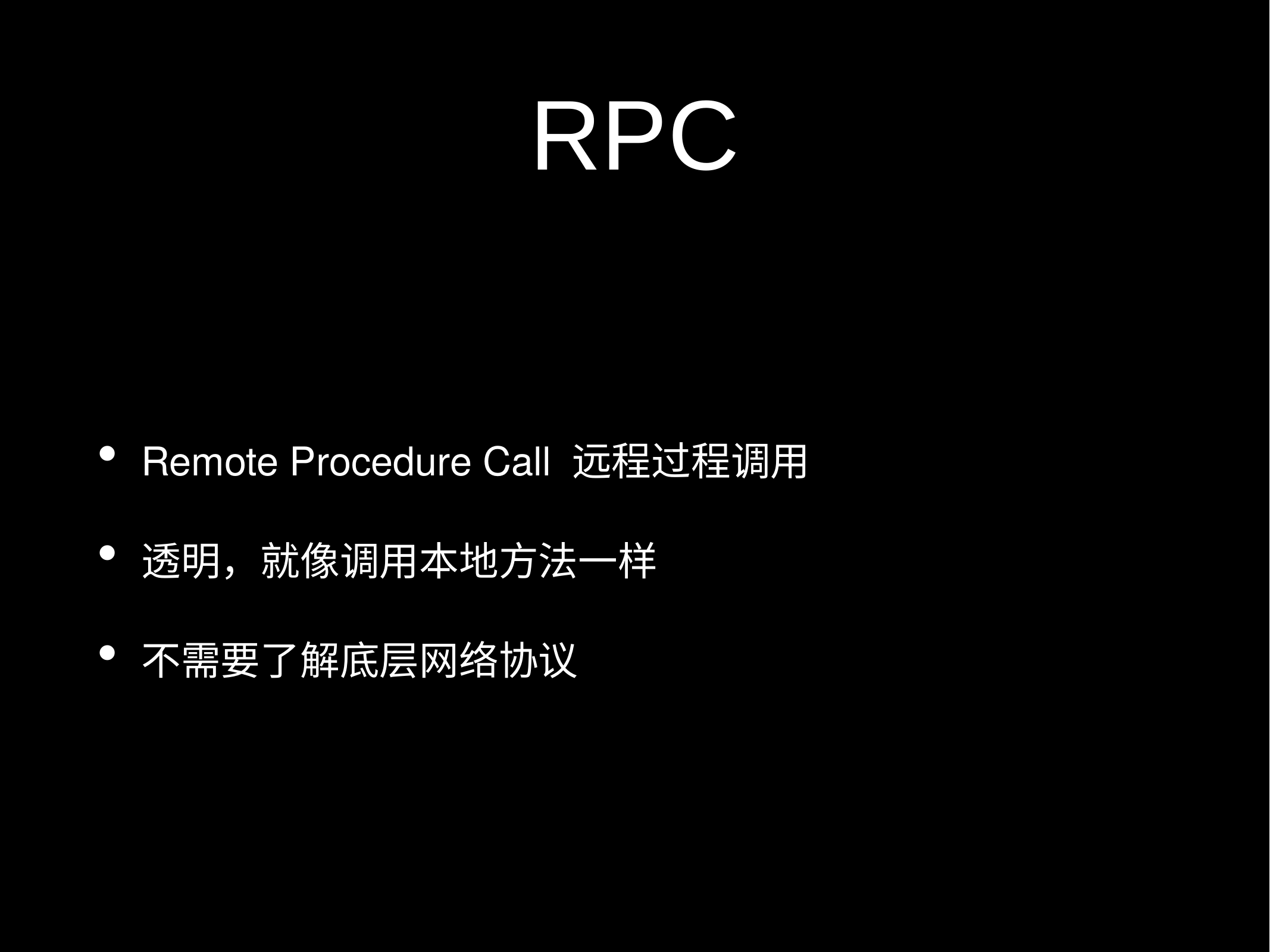

# RPC
Remote Procedure Call 远程过程调用
透明，就像调用本地方法一样
不需要了解底层网络协议